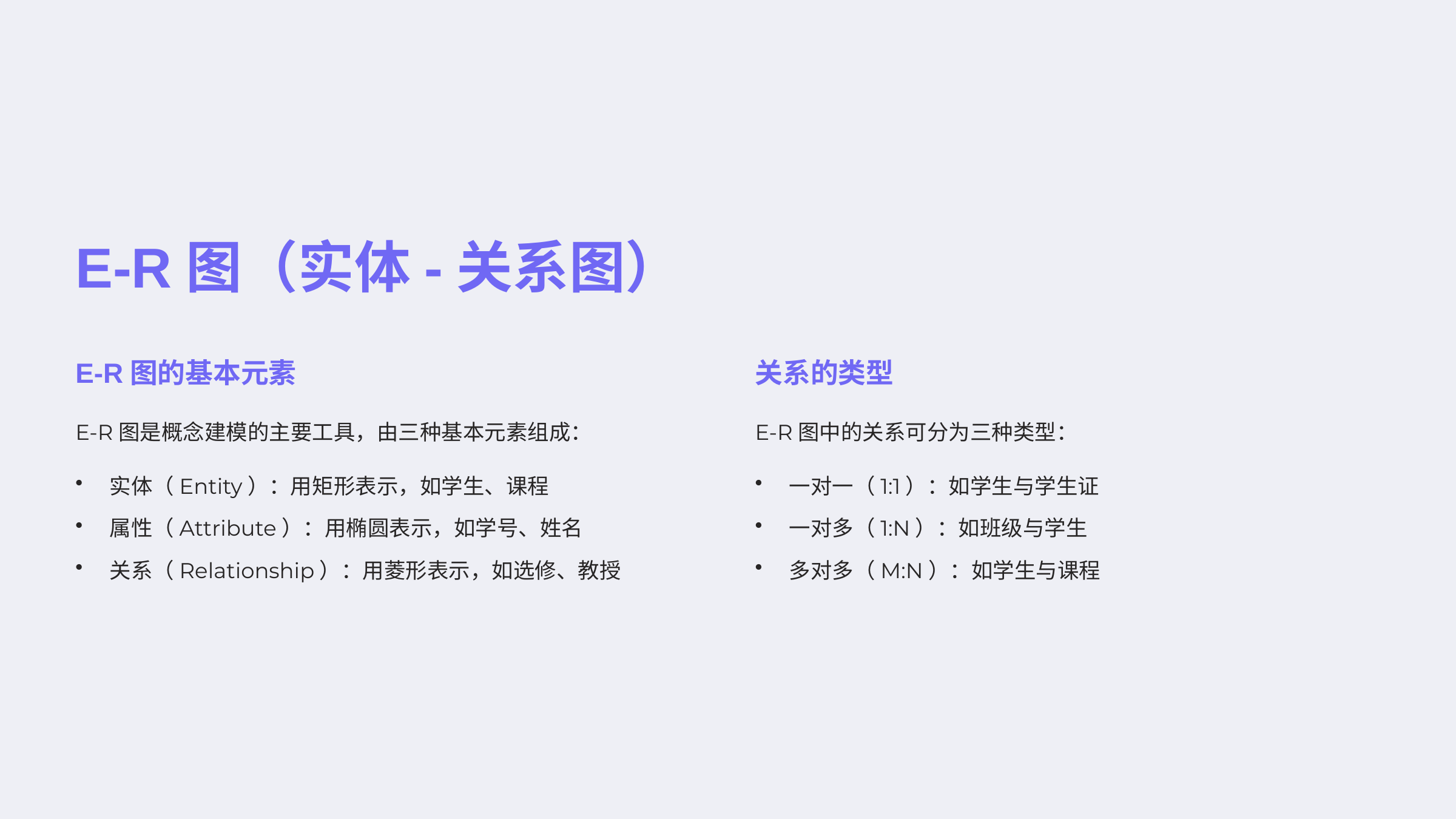

E-R图（实体-关系图）
E-R图的基本元素
关系的类型
E-R图是概念建模的主要工具，由三种基本元素组成：
E-R图中的关系可分为三种类型：
实体（Entity）：用矩形表示，如学生、课程
一对一（1:1）：如学生与学生证
属性（Attribute）：用椭圆表示，如学号、姓名
一对多（1:N）：如班级与学生
关系（Relationship）：用菱形表示，如选修、教授
多对多（M:N）：如学生与课程